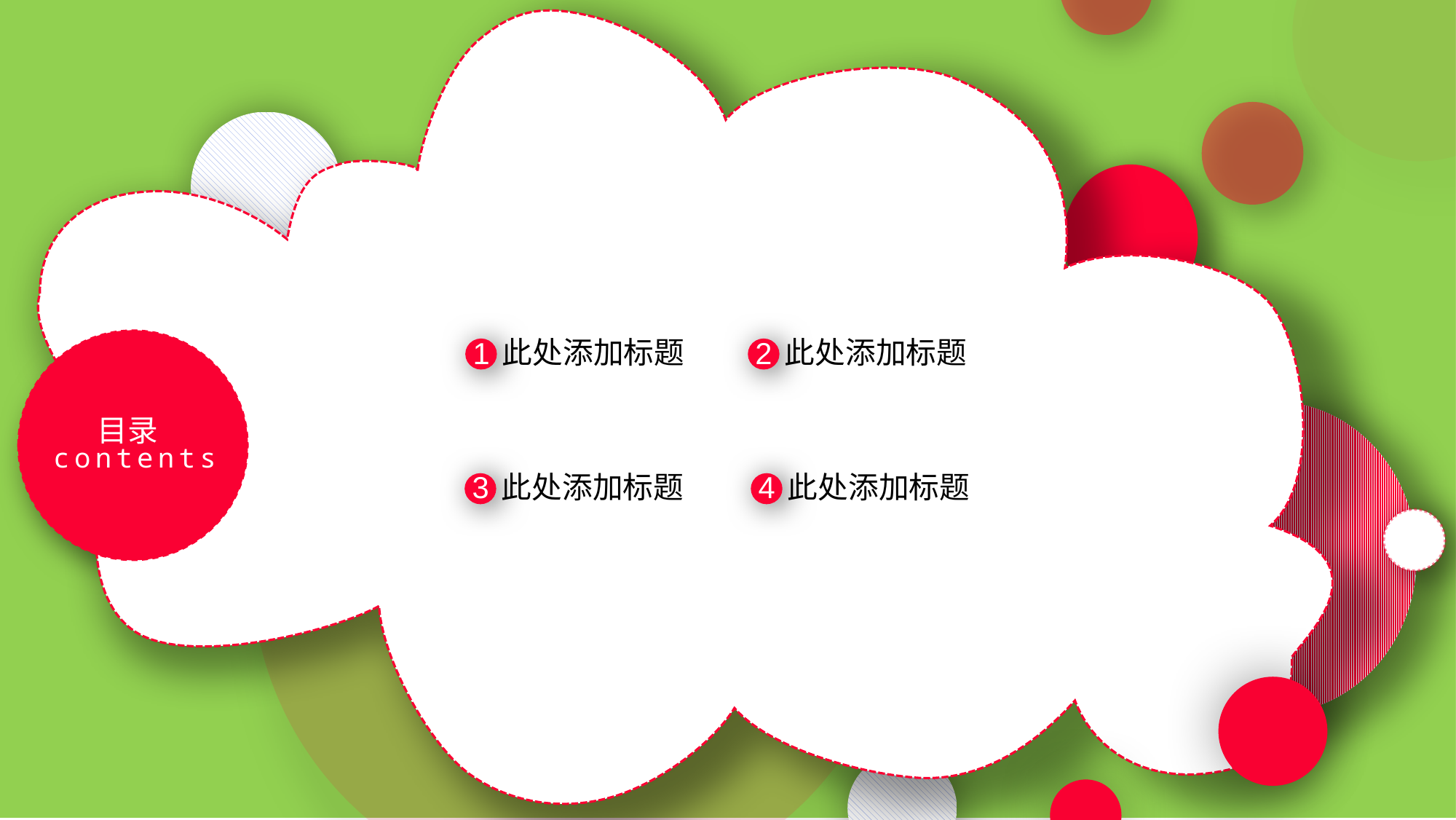

此处添加标题

1
此处添加标题

2

目录
contents
此处添加标题

3
此处添加标题

4